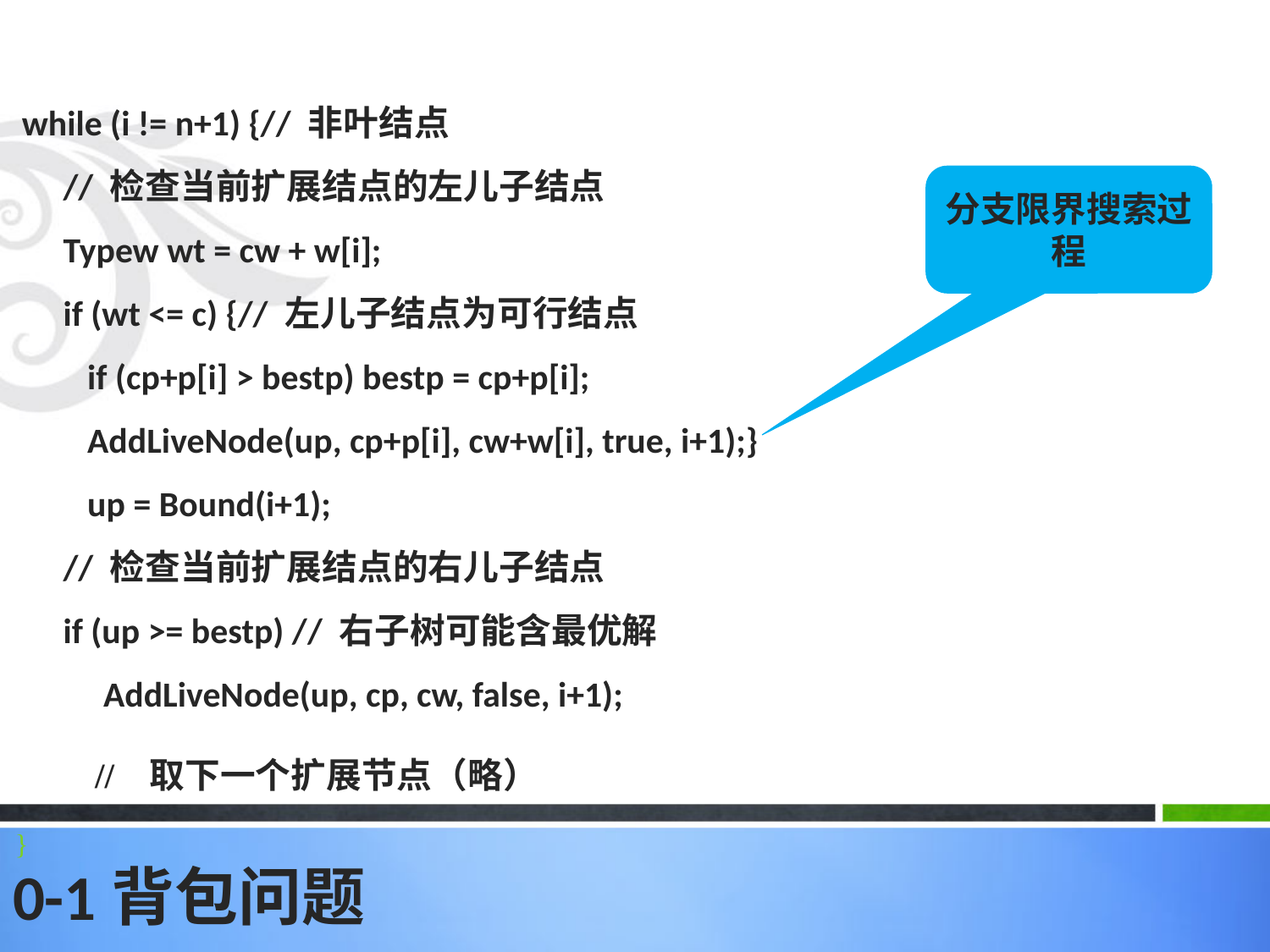

while (i != n+1) {// 非叶结点
      // 检查当前扩展结点的左儿子结点
      Typew wt = cw + w[i];
      if (wt <= c) {// 左儿子结点为可行结点
         if (cp+p[i] > bestp) bestp = cp+p[i];
         AddLiveNode(up, cp+p[i], cw+w[i], true, i+1);}
         up = Bound(i+1);
      // 检查当前扩展结点的右儿子结点
      if (up >= bestp) // 右子树可能含最优解
           AddLiveNode(up, cp, cw, false, i+1);
         //   取下一个扩展节点（略）
}
分支限界搜索过程
# 0-1背包问题